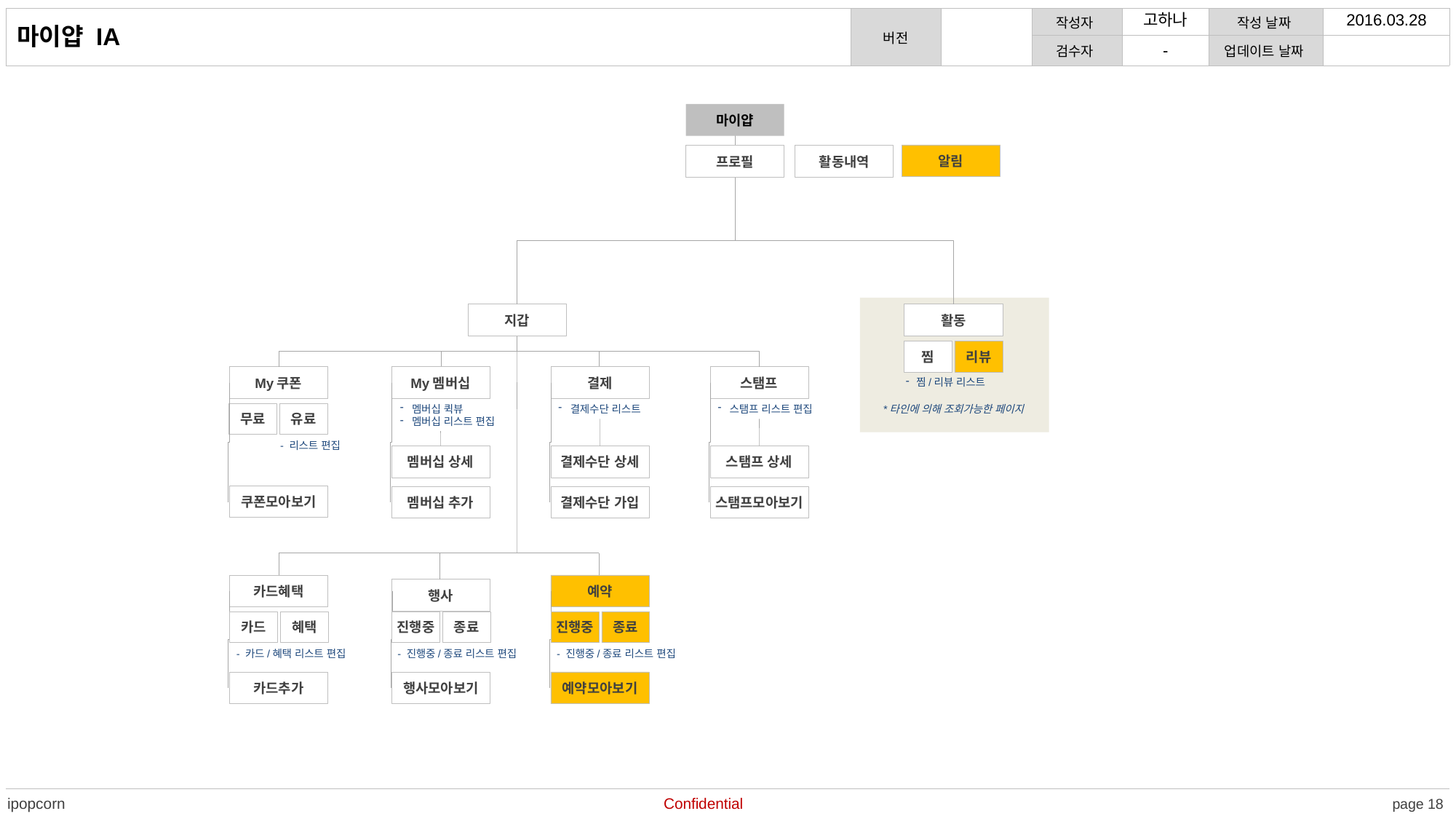

고하나
2016.03.28
마이얍 IA

-
마이얍
알림
활동내역
프로필

지갑
활동
찜
리뷰
My쿠폰
My멤버십
결제
스탬프
  찜/리뷰 리스트
  멤버십 퀵뷰
  멤버십 리스트 편집
  결제수단 리스트
  스탬프 리스트 편집
*타인에 의해 조회가능한 페이지
무료
유료
- 리스트 편집
멤버십 상세
결제수단 상세
스탬프 상세
쿠폰모아보기
멤버십 추가
결제수단 가입
스탬프모아보기
카드혜택
예약
행사
카드
혜택
진행중
종료
진행중
종료
- 카드/혜택 리스트 편집
- 진행중/종료 리스트 편집
- 진행중/종료 리스트 편집
카드추가
행사모아보기
예약모아보기